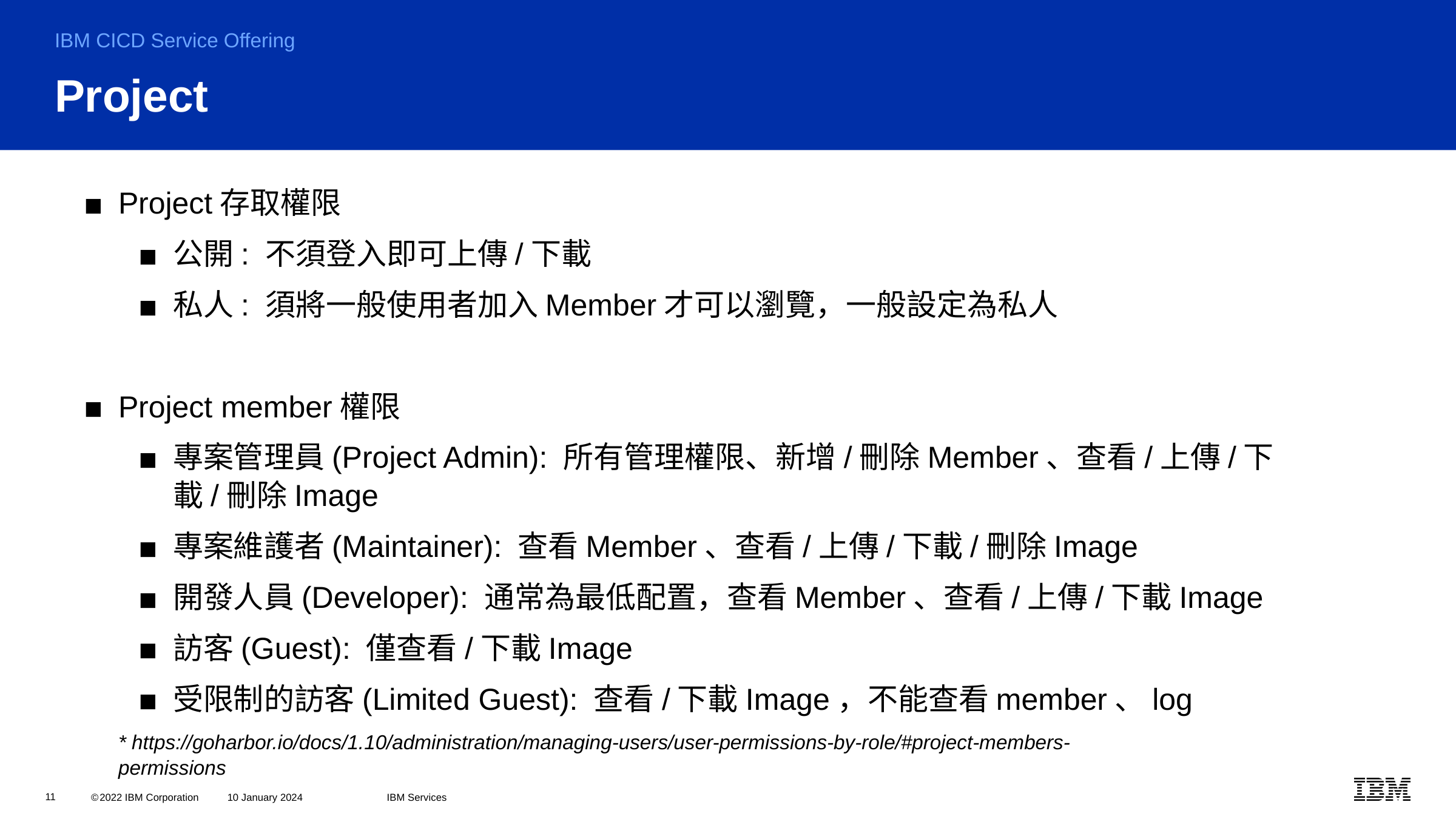

IBM CICD Service Offering
# Project
Project存取權限
公開: 不須登入即可上傳/下載
私人: 須將一般使用者加入Member才可以瀏覽，一般設定為私人

Project member權限
專案管理員(Project Admin): 所有管理權限、新增/刪除Member、查看/上傳/下載/刪除Image
專案維護者(Maintainer): 查看Member、查看/上傳/下載/刪除Image
開發人員(Developer): 通常為最低配置，查看Member、查看/上傳/下載Image
訪客(Guest): 僅查看/下載Image
受限制的訪客(Limited Guest): 查看/下載Image，不能查看member、log
* https://goharbor.io/docs/1.10/administration/managing-users/user-permissions-by-role/#project-members-permissions